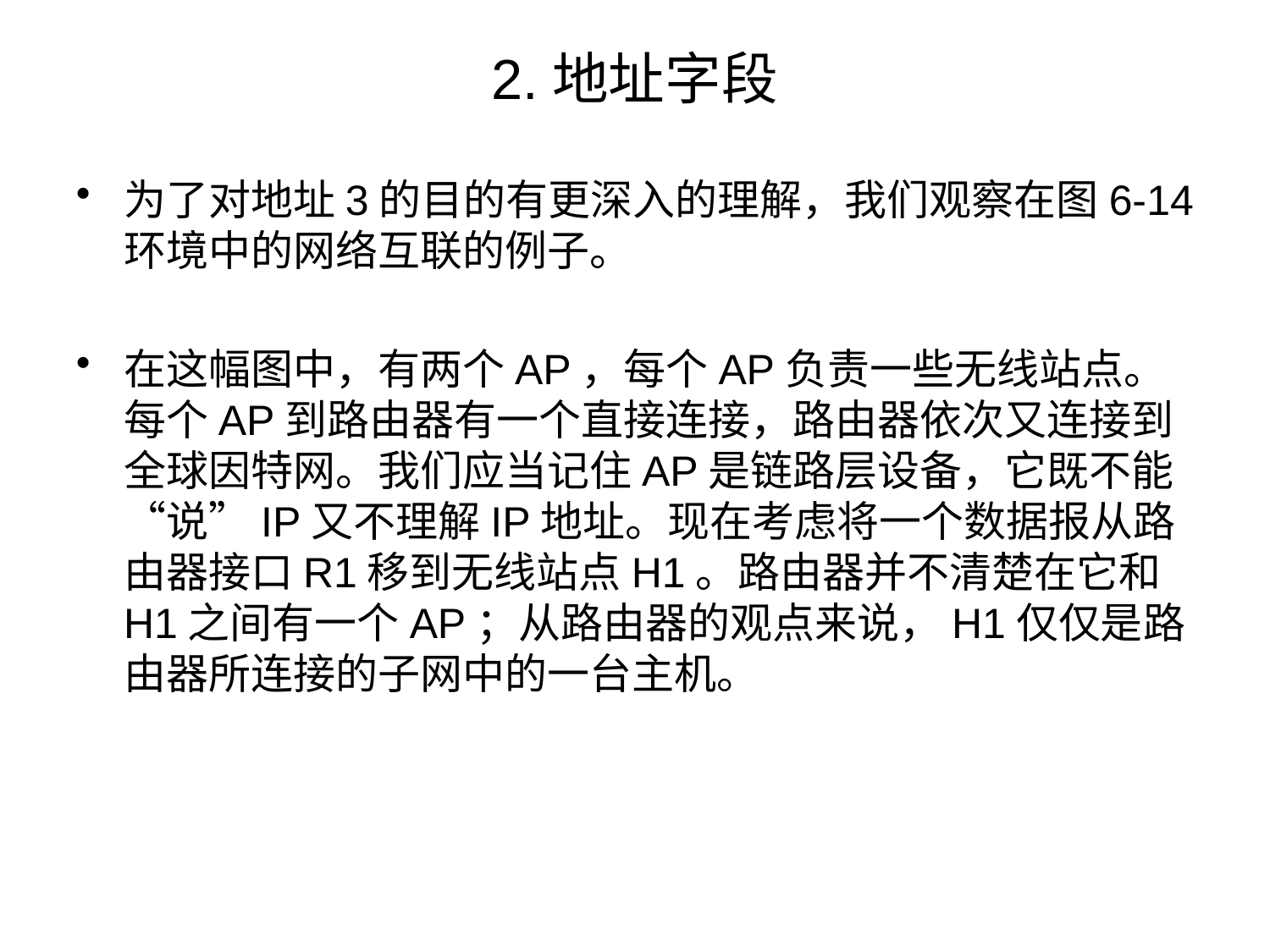

# 2.地址字段
为了对地址3的目的有更深入的理解，我们观察在图6-14环境中的网络互联的例子。

在这幅图中，有两个AP，每个AP负责一些无线站点。每个AP到路由器有一个直接连接，路由器依次又连接到全球因特网。我们应当记住AP是链路层设备，它既不能“说”IP又不理解IP地址。现在考虑将一个数据报从路由器接口R1移到无线站点H1。路由器并不清楚在它和H1之间有一个AP；从路由器的观点来说，H1仅仅是路由器所连接的子网中的一台主机。